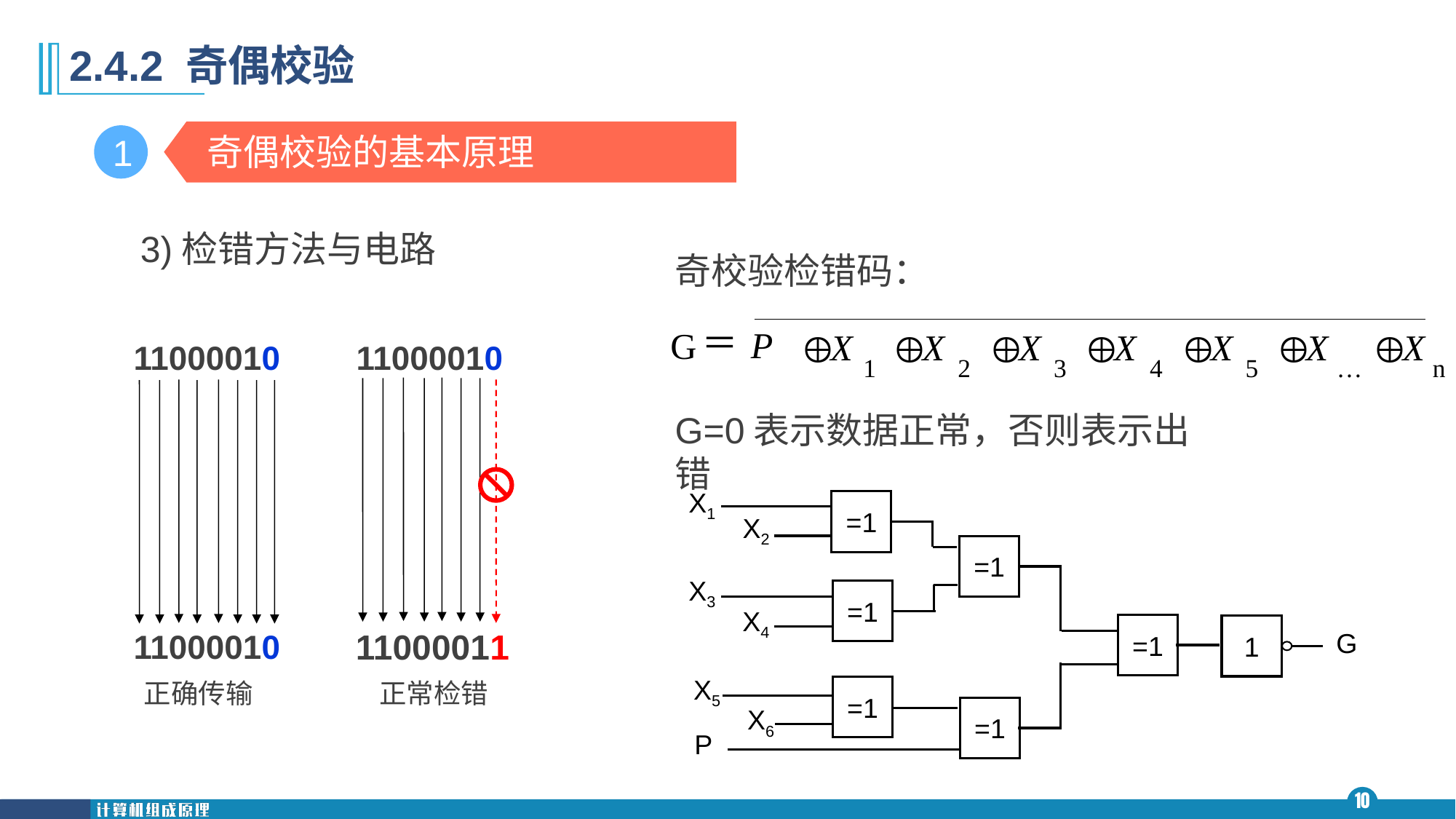

# 2.4.2 奇偶校验

奇偶校验的基本原理
1
3)检错方法与电路
奇校验检错码：
⊕
⊕
⊕
⊕
⊕
⊕
⊕

＝
P
G
X
X
X
X
X
X
X
1
2
3
4
5
…
n
11000010

11000011

正常检错
11000010

11000010

正确传输
G=0表示数据正常，否则表示出错
X1
=1
X2
=1
X3
=1
X4
=1
1

G
X5
=1
X6
=1
P